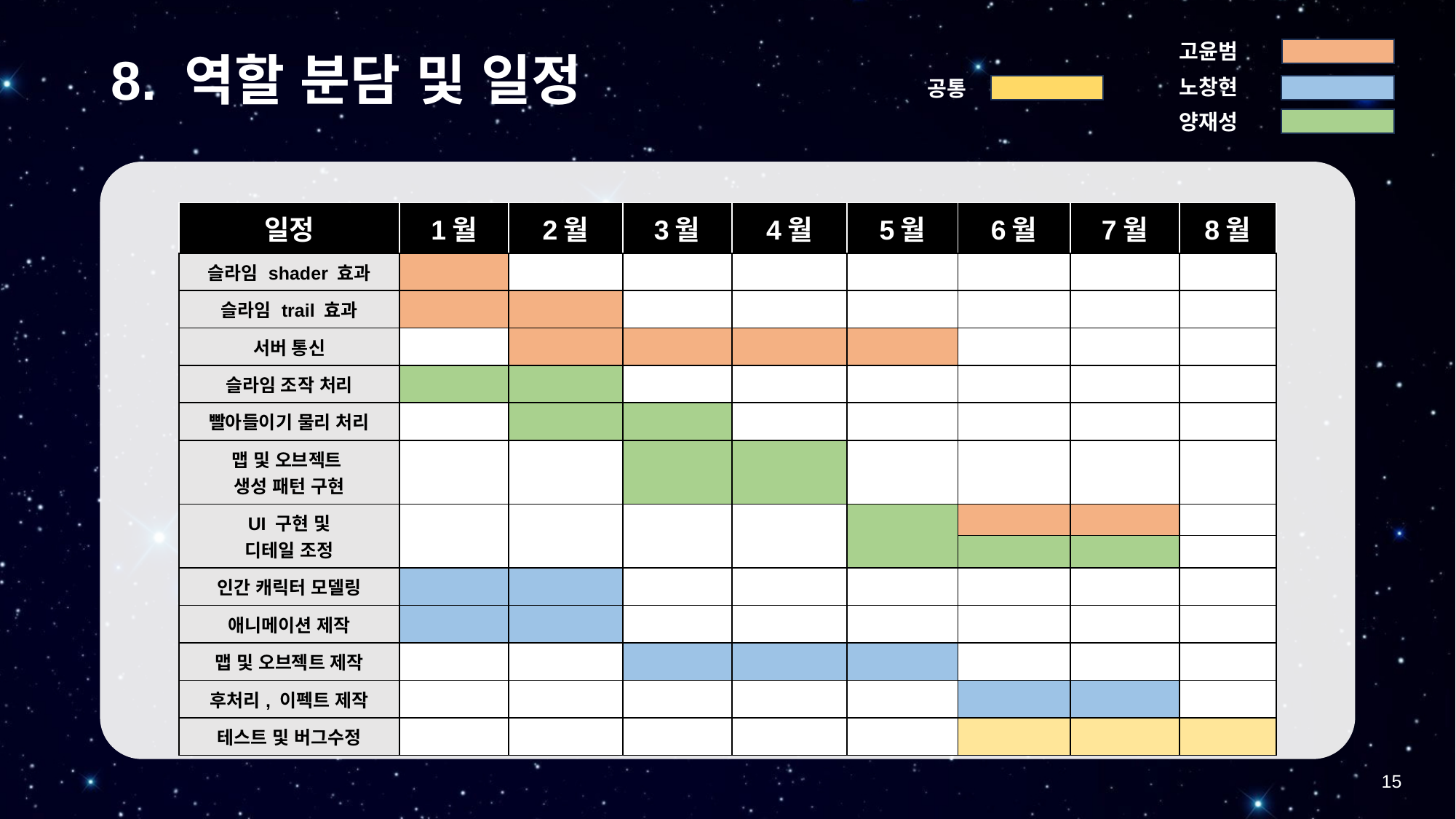

고윤범

# 8. 역할 분담 및 일정
노창현
공통

양재성

| 일정 | 1월 | 2월 | 3월 | 4월 | 5월 | 6월 | 7월 | 8월 |
| --- | --- | --- | --- | --- | --- | --- | --- | --- |
| 슬라임 shader 효과 |  |  |  |  |  |  |  |  |
| 슬라임 trail 효과 |  |  |  |  |  |  |  |  |
| 서버 통신 |  |  |  |  |  |  |  |  |
| 슬라임 조작 처리 |  |  |  |  |  |  |  |  |
| 빨아들이기 물리 처리 |  |  |  |  |  |  |  |  |
| 맵 및 오브젝트 생성 패턴 구현 |  |  |  |  |  |  |  |  |
| UI 구현 및 디테일 조정 |  |  |  |  |  |  |  |  |
|  |  |  |  |  |  |  |  |  |
| 인간 캐릭터 모델링 |  |  |  |  |  |  |  |  |
| 애니메이션 제작 |  |  |  |  |  |  |  |  |
| 맵 및 오브젝트 제작 |  |  |  |  |  |  |  |  |
| 후처리, 이펙트 제작 |  |  |  |  |  |  |  |  |
| 테스트 및 버그수정 |  |  |  |  |  |  |  |  |
15